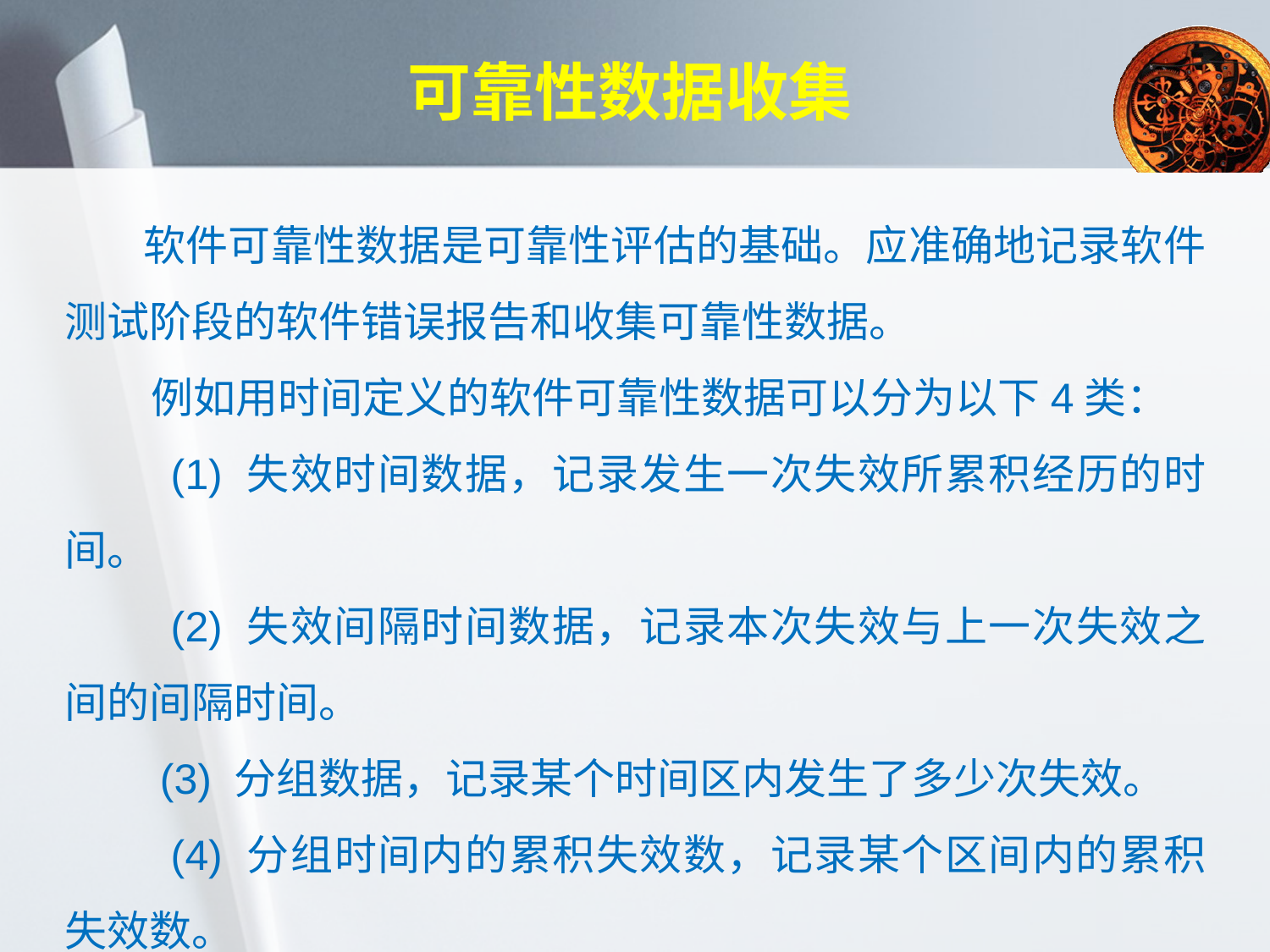

# 可靠性数据收集
       软件可靠性数据是可靠性评估的基础。应准确地记录软件测试阶段的软件错误报告和收集可靠性数据。
        例如用时间定义的软件可靠性数据可以分为以下4类：
        (1) 失效时间数据，记录发生一次失效所累积经历的时间。
        (2) 失效间隔时间数据，记录本次失效与上一次失效之间的间隔时间。
        (3) 分组数据，记录某个时间区内发生了多少次失效。
        (4) 分组时间内的累积失效数，记录某个区间内的累积失效数。